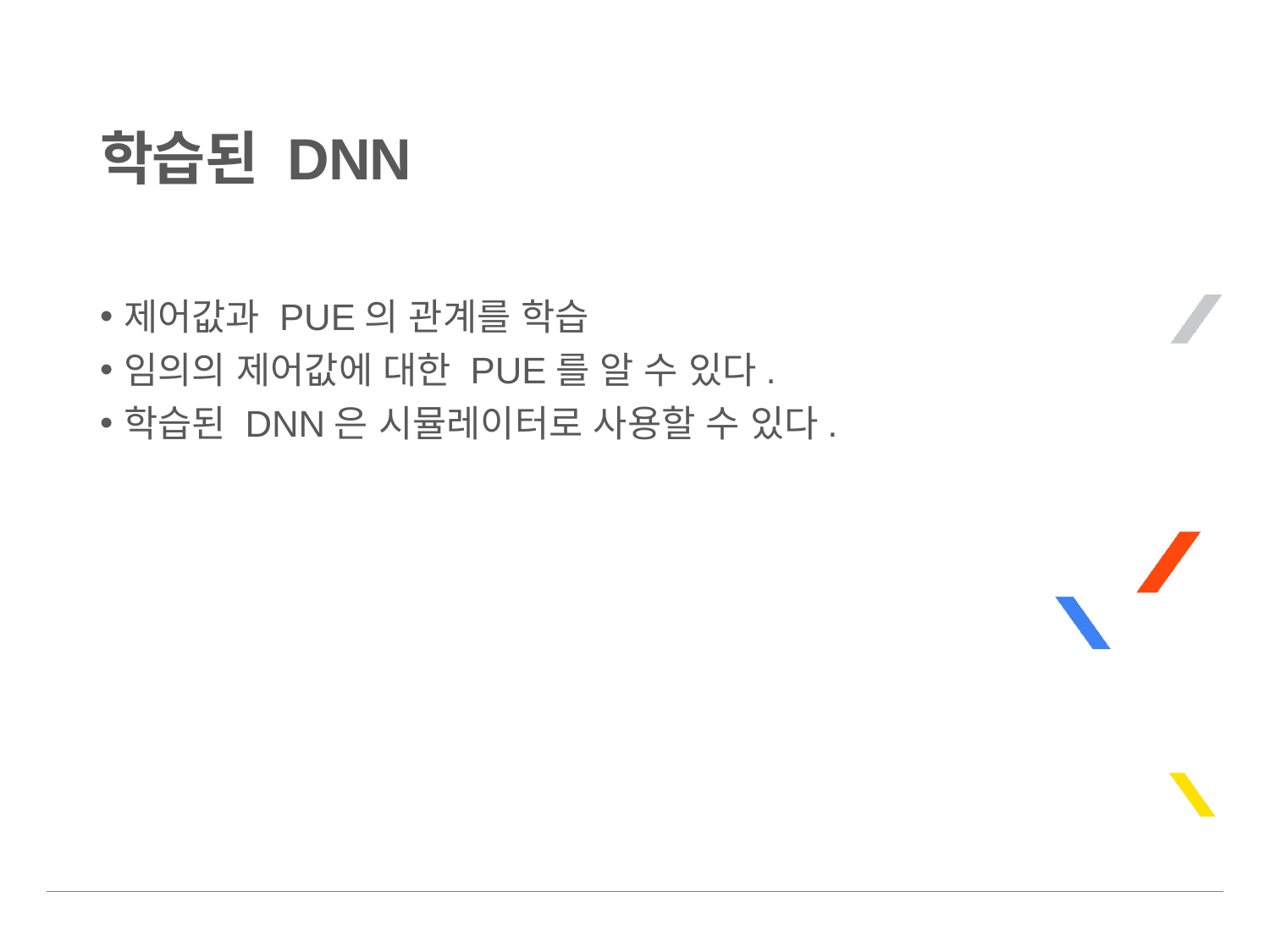

# 학습된 DNN
제어값과 PUE의 관계를 학습
임의의 제어값에 대한 PUE를 알 수 있다.
학습된 DNN은 시뮬레이터로 사용할 수 있다.